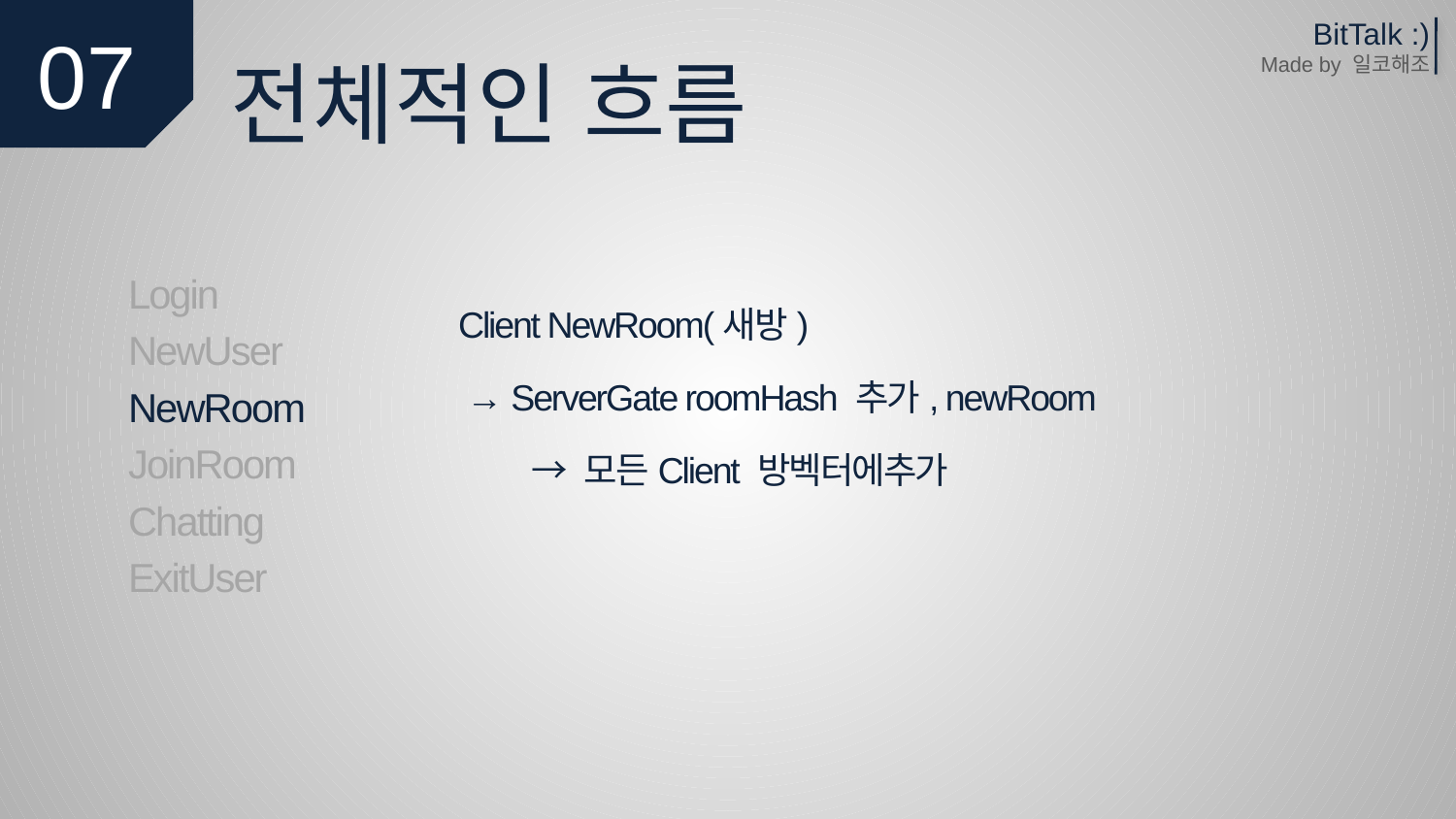

07
BitTalk :)
Made by 일코해조
전체적인 흐름

Login
NewUser
NewRoom
JoinRoom
Chatting
ExitUser
Client NewRoom(새방)
 → ServerGate roomHash 추가, newRoom
	→ 모든Client 방벡터에추가